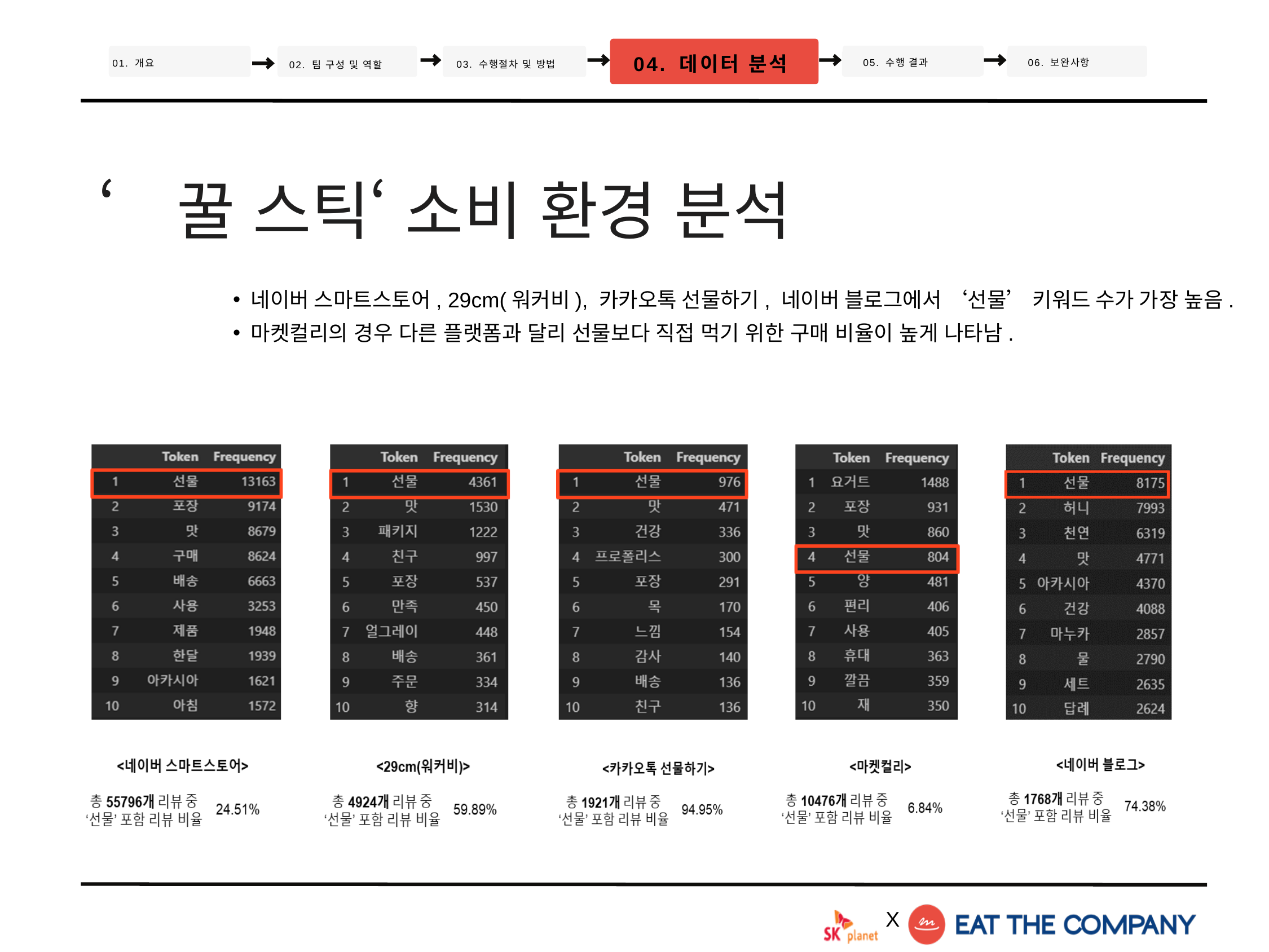

04. 데이터 분석

05. 수행 결과

06. 보완사항

02. 팀 구성 및 역할

01. 개요

03. 수행절차 및 방법

‘꿀 스틱‘ 소비 환경 분석
네이버 스마트스토어, 29cm(워커비), 카카오톡 선물하기, 네이버 블로그에서 ‘선물’ 키워드 수가 가장 높음.

마켓컬리의 경우 다른 플랫폼과 달리 선물보다 직접 먹기 위한 구매 비율이 높게 나타남.

X